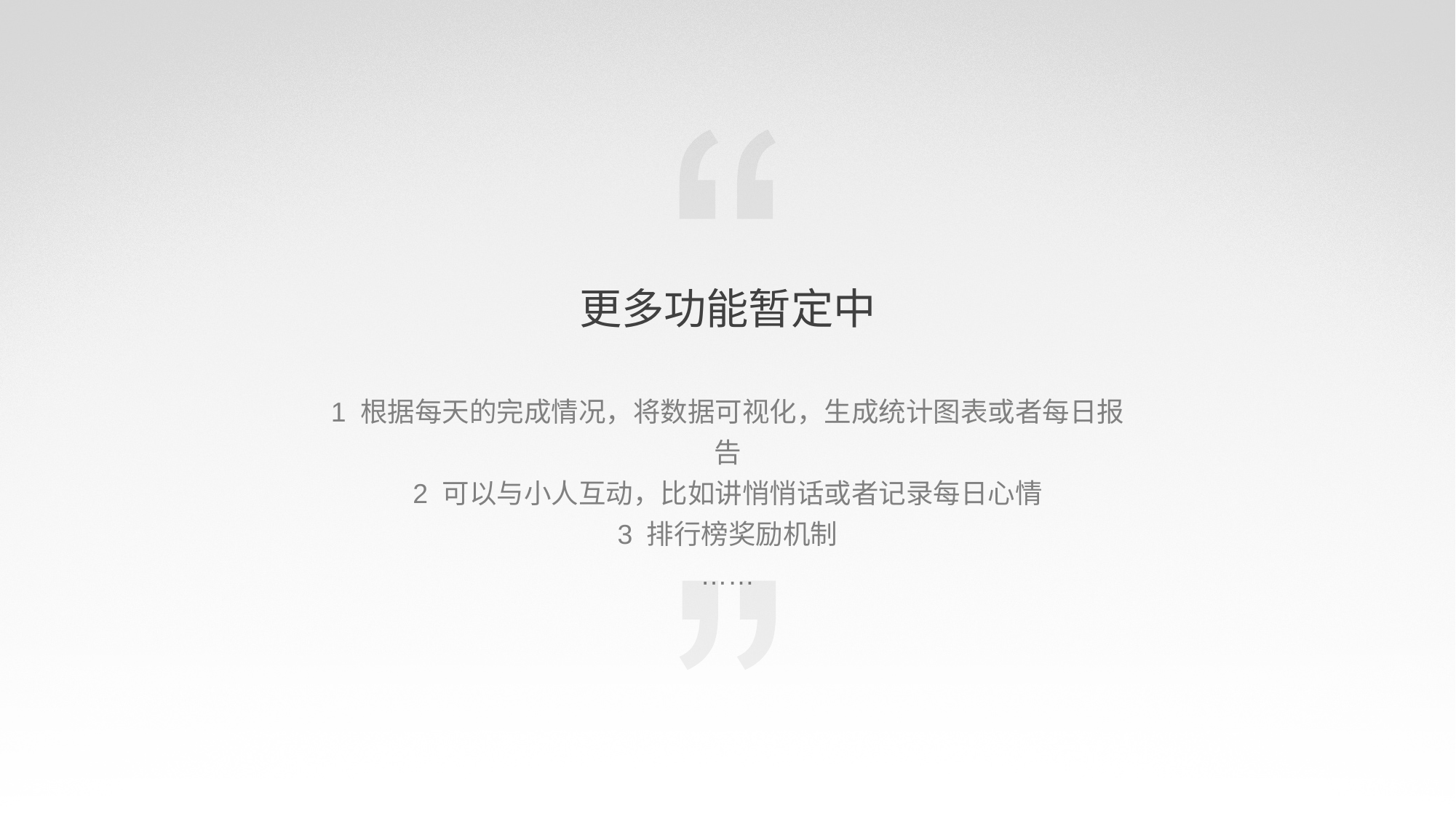

更多功能暂定中
1 根据每天的完成情况，将数据可视化，生成统计图表或者每日报告
2 可以与小人互动，比如讲悄悄话或者记录每日心情
3 排行榜奖励机制
……